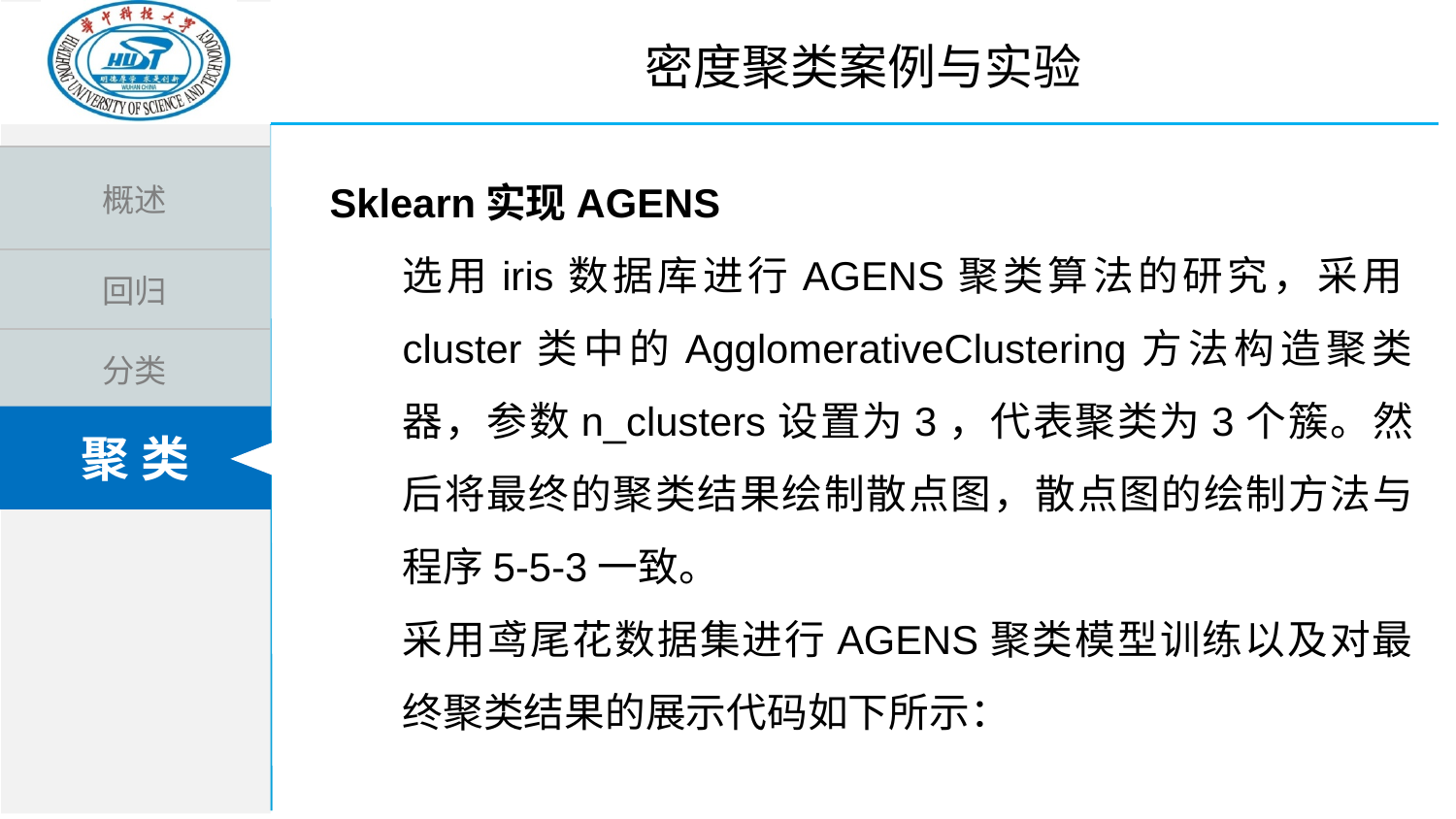

密度聚类案例与实验

Sklearn实现AGENS
选用iris数据库进行AGENS聚类算法的研究，采用cluster类中的AgglomerativeClustering方法构造聚类器，参数n_clusters设置为3，代表聚类为3个簇。然后将最终的聚类结果绘制散点图，散点图的绘制方法与程序5-5-3一致。
采用鸢尾花数据集进行AGENS聚类模型训练以及对最终聚类结果的展示代码如下所示：